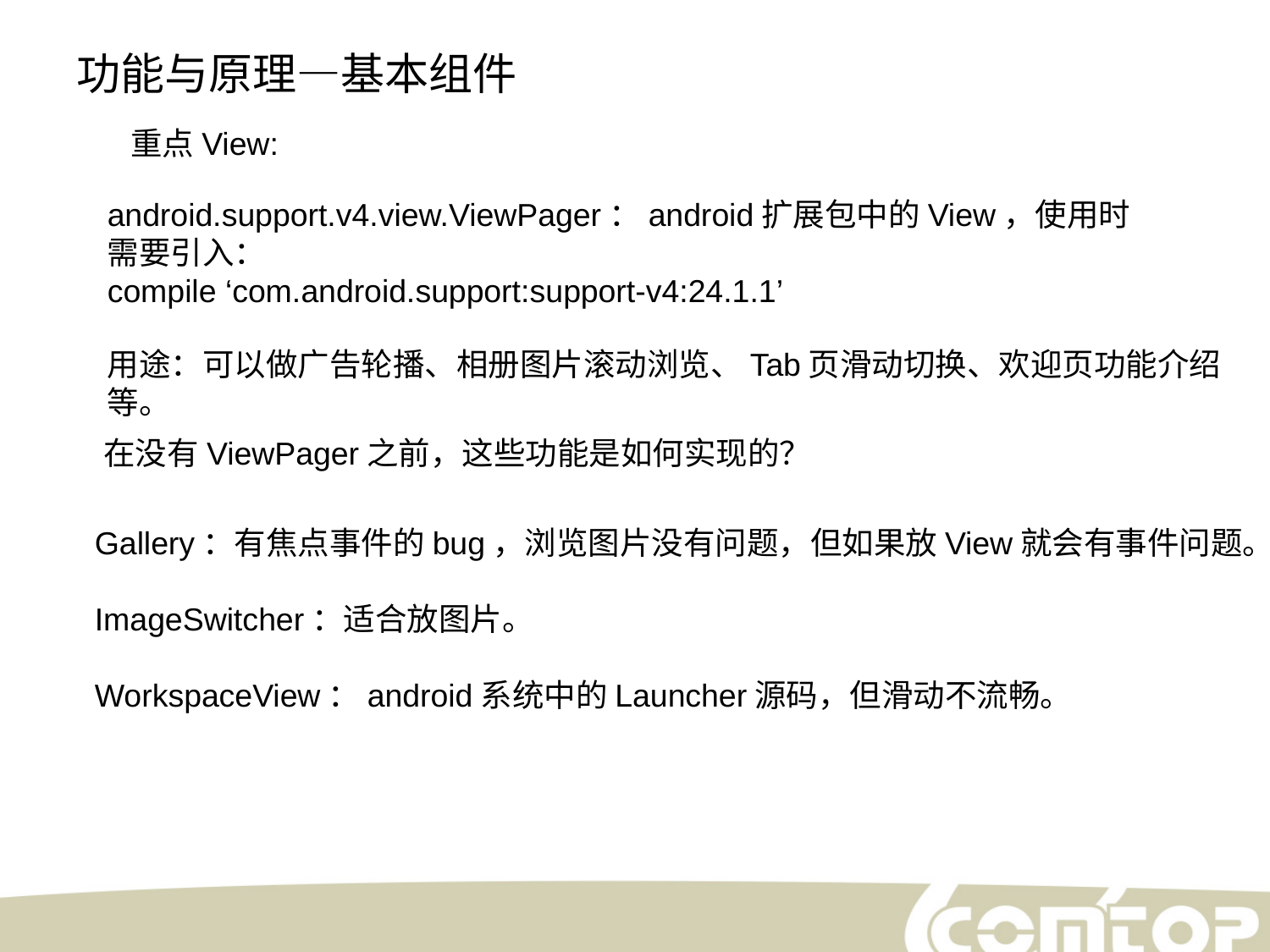

功能与原理—基本组件
重点View:
android.support.v4.view.ViewPager：android扩展包中的View，使用时需要引入：
compile ‘com.android.support:support-v4:24.1.1’
用途：可以做广告轮播、相册图片滚动浏览、Tab页滑动切换、欢迎页功能介绍等。
在没有ViewPager之前，这些功能是如何实现的？
Gallery：有焦点事件的bug，浏览图片没有问题，但如果放View就会有事件问题。

ImageSwitcher：适合放图片。

WorkspaceView：android系统中的Launcher源码，但滑动不流畅。